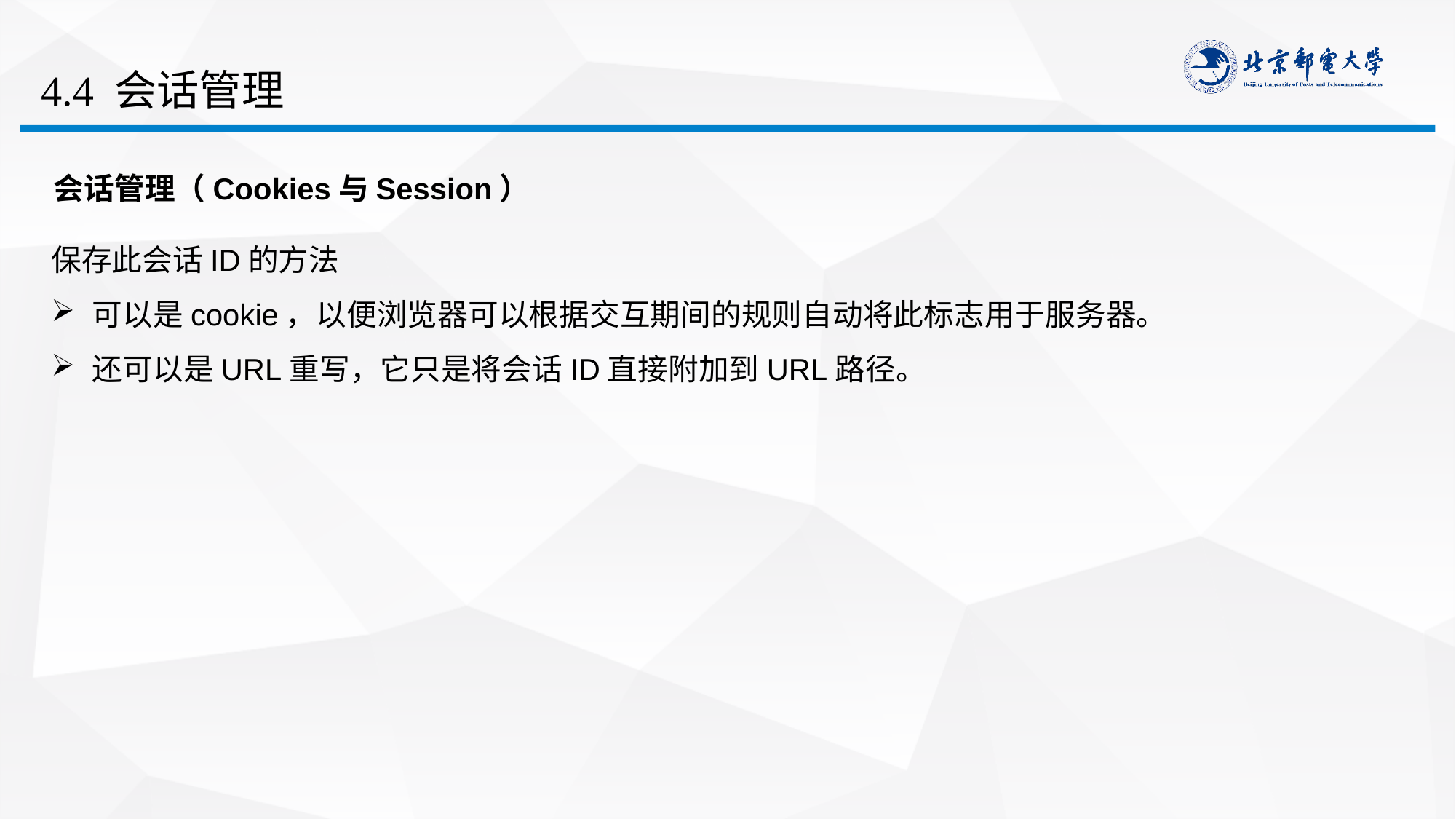

# 4.4 会话管理
会话管理（Cookies与Session）

保存此会话ID的方法
可以是cookie，以便浏览器可以根据交互期间的规则自动将此标志用于服务器。
还可以是URL重写，它只是将会话ID直接附加到URL路径。